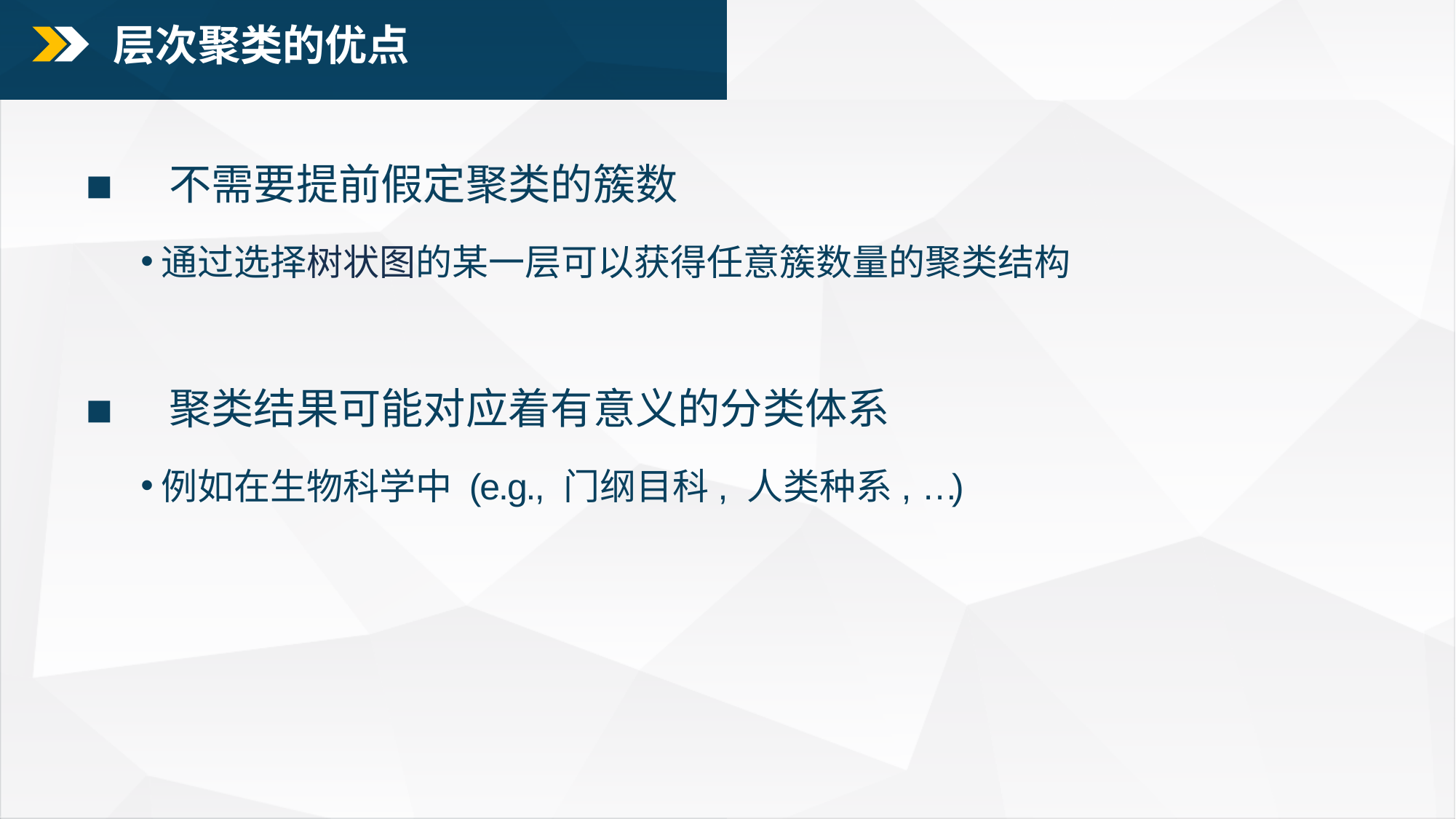

# 层次聚类的优点

◼不需要提前假定聚类的簇数
通过选择树状图的某一层可以获得任意簇数量的聚类结构

◼聚类结果可能对应着有意义的分类体系
例如在生物科学中 (e.g., 门纲目科, 人类种系, …)